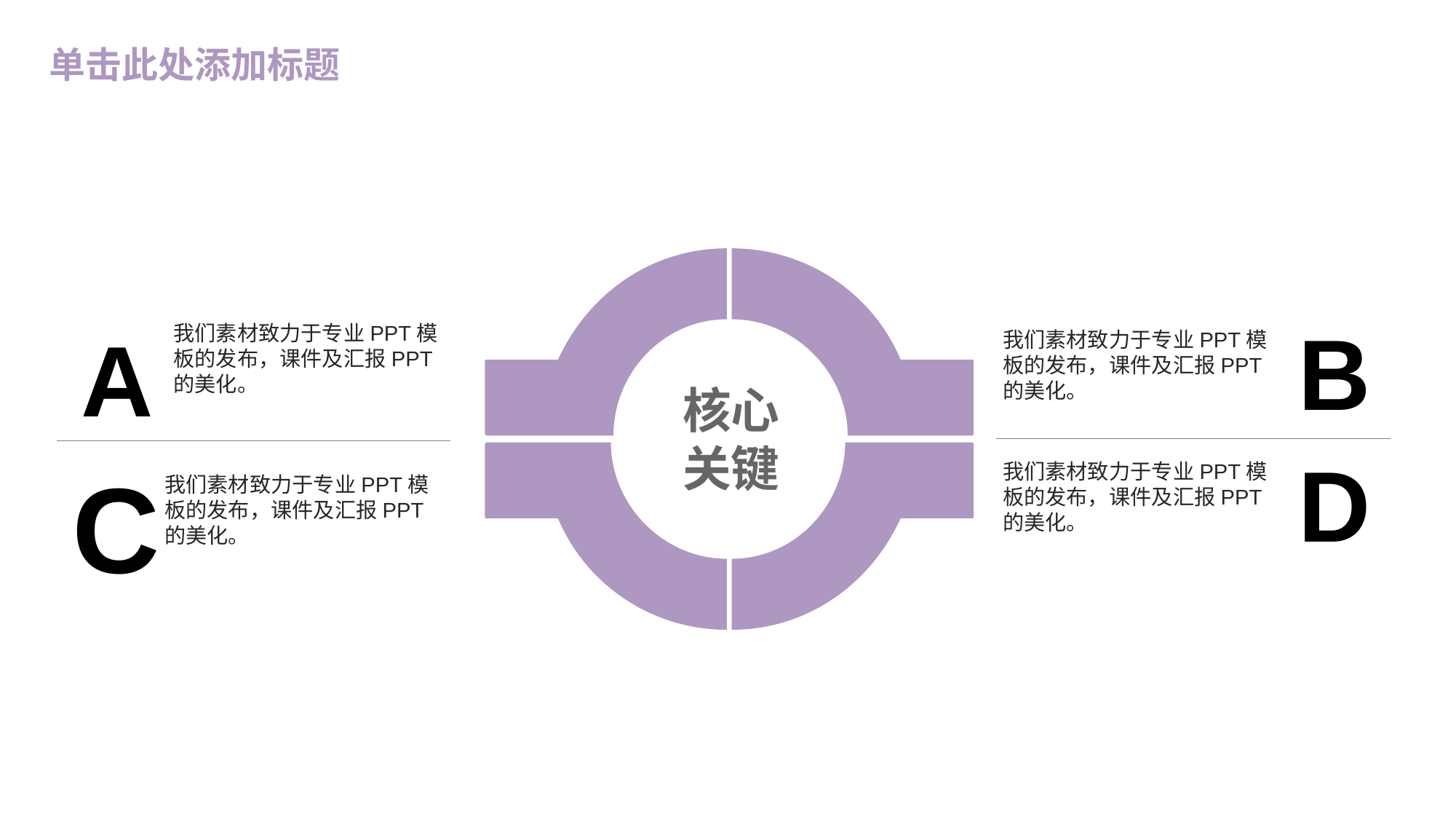

单击此处添加标题

B
A
我们素材致力于专业PPT模板的发布，课件及汇报PPT的美化。
我们素材致力于专业PPT模板的发布，课件及汇报PPT的美化。
核心
关键
D

C
我们素材致力于专业PPT模板的发布，课件及汇报PPT的美化。
我们素材致力于专业PPT模板的发布，课件及汇报PPT的美化。